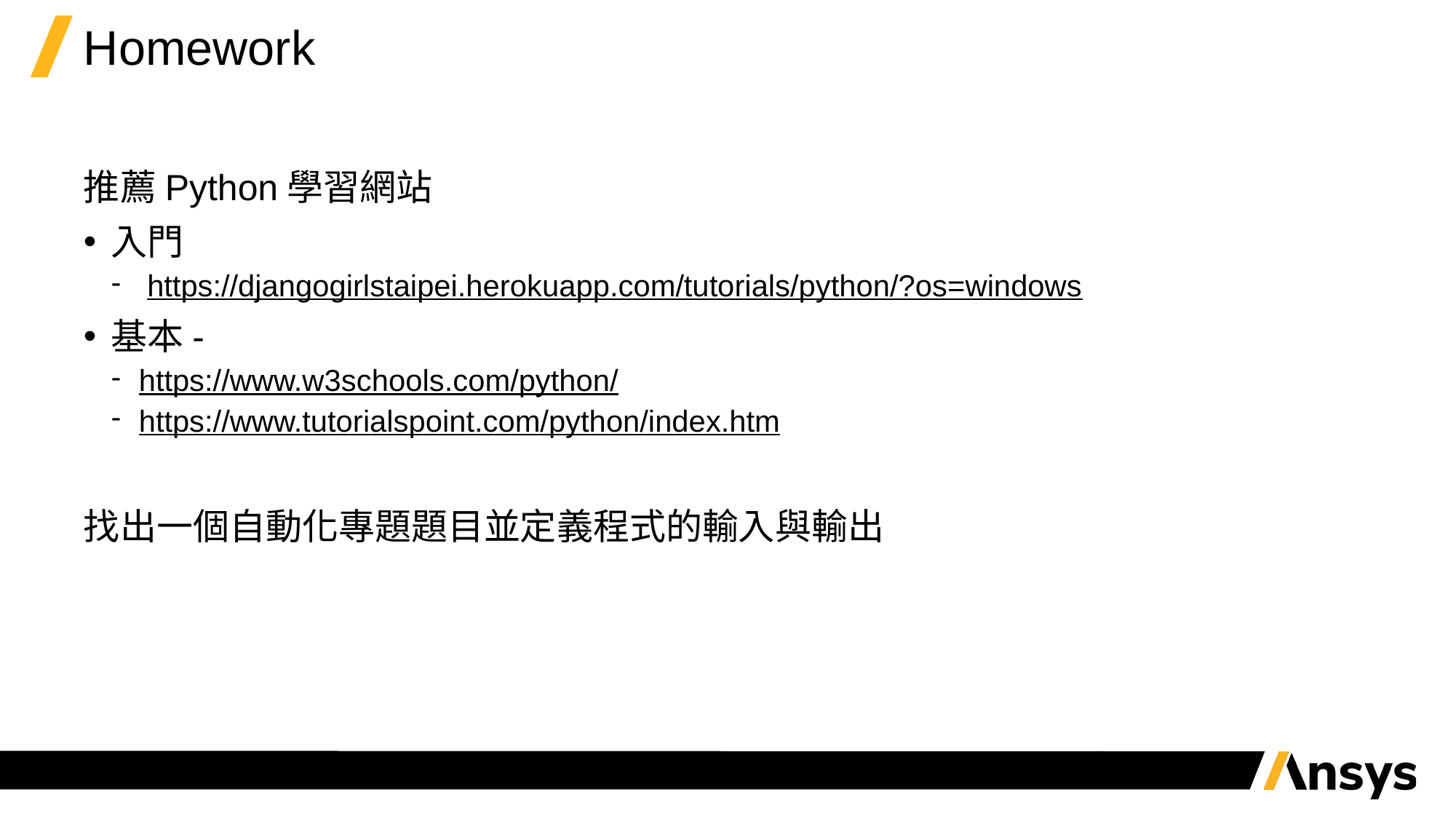

# Homework
推薦Python學習網站
入門
 https://djangogirlstaipei.herokuapp.com/tutorials/python/?os=windows
基本-
https://www.w3schools.com/python/
https://www.tutorialspoint.com/python/index.htm

找出一個自動化專題題目並定義程式的輸入與輸出